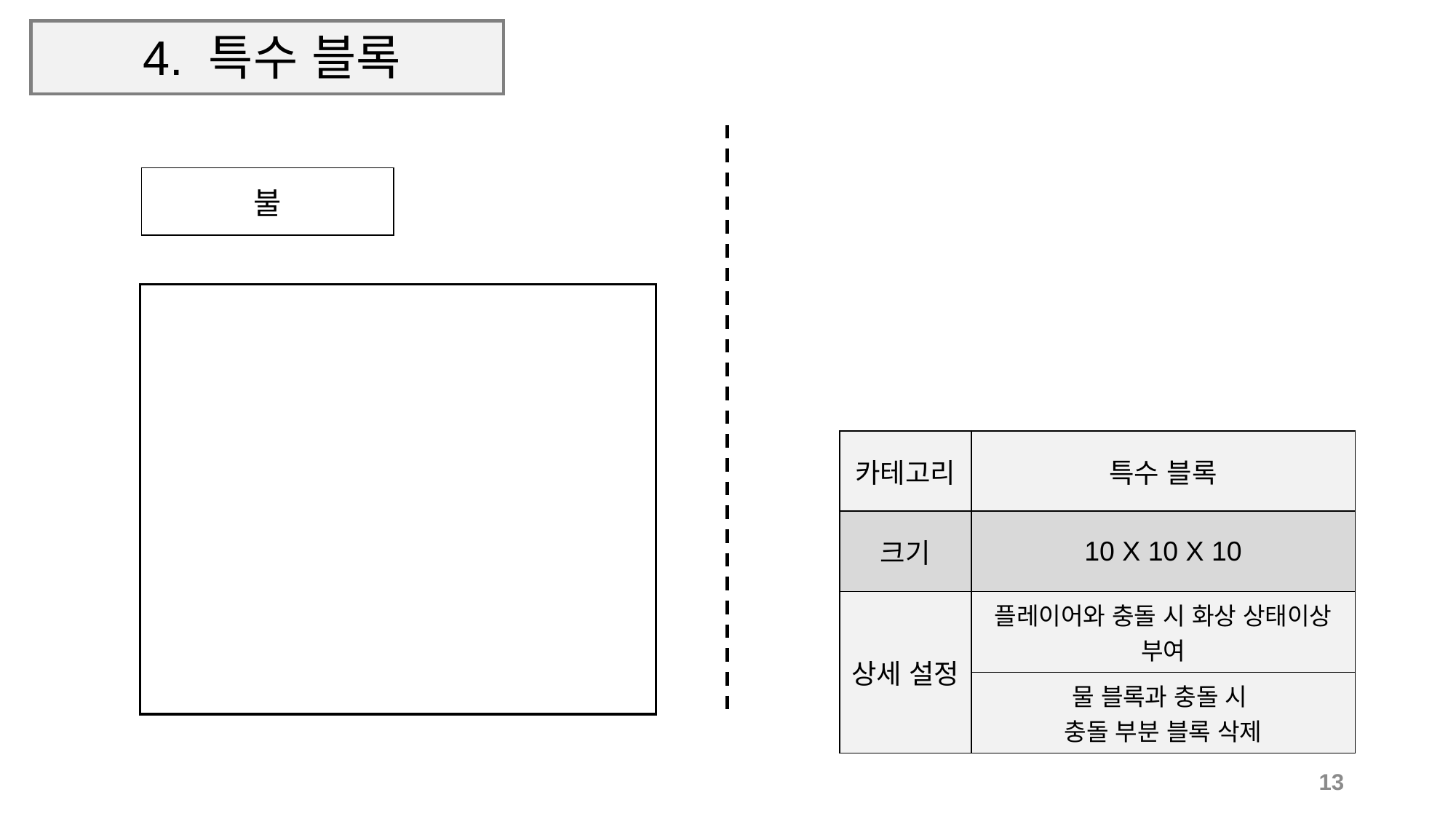

# 4. 특수 블록
| 불 |
| --- |

| 카테고리 | 특수 블록 |
| --- | --- |
| 크기 | 10 X 10 X 10 |
| 상세 설정 | 플레이어와 충돌 시 화상 상태이상 부여 |
|  | 물 블록과 충돌 시 충돌 부분 블록 삭제 |
13